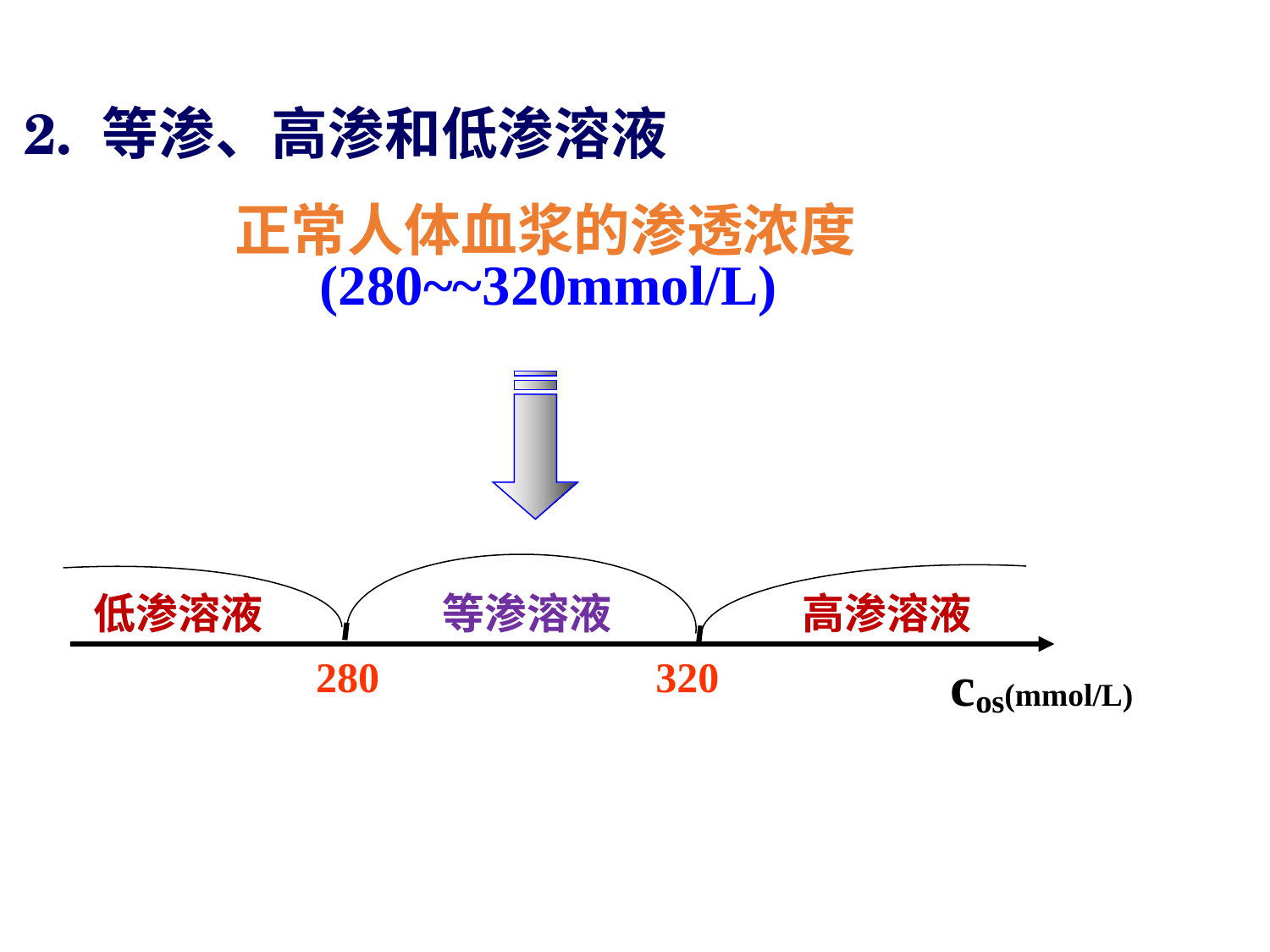

2. 等渗、高渗和低渗溶液
正常人体血浆的渗透浓度
      (280~~320mmol/L)

低渗溶液
等渗溶液
高渗溶液

280
320
cos(mmol/L)
56